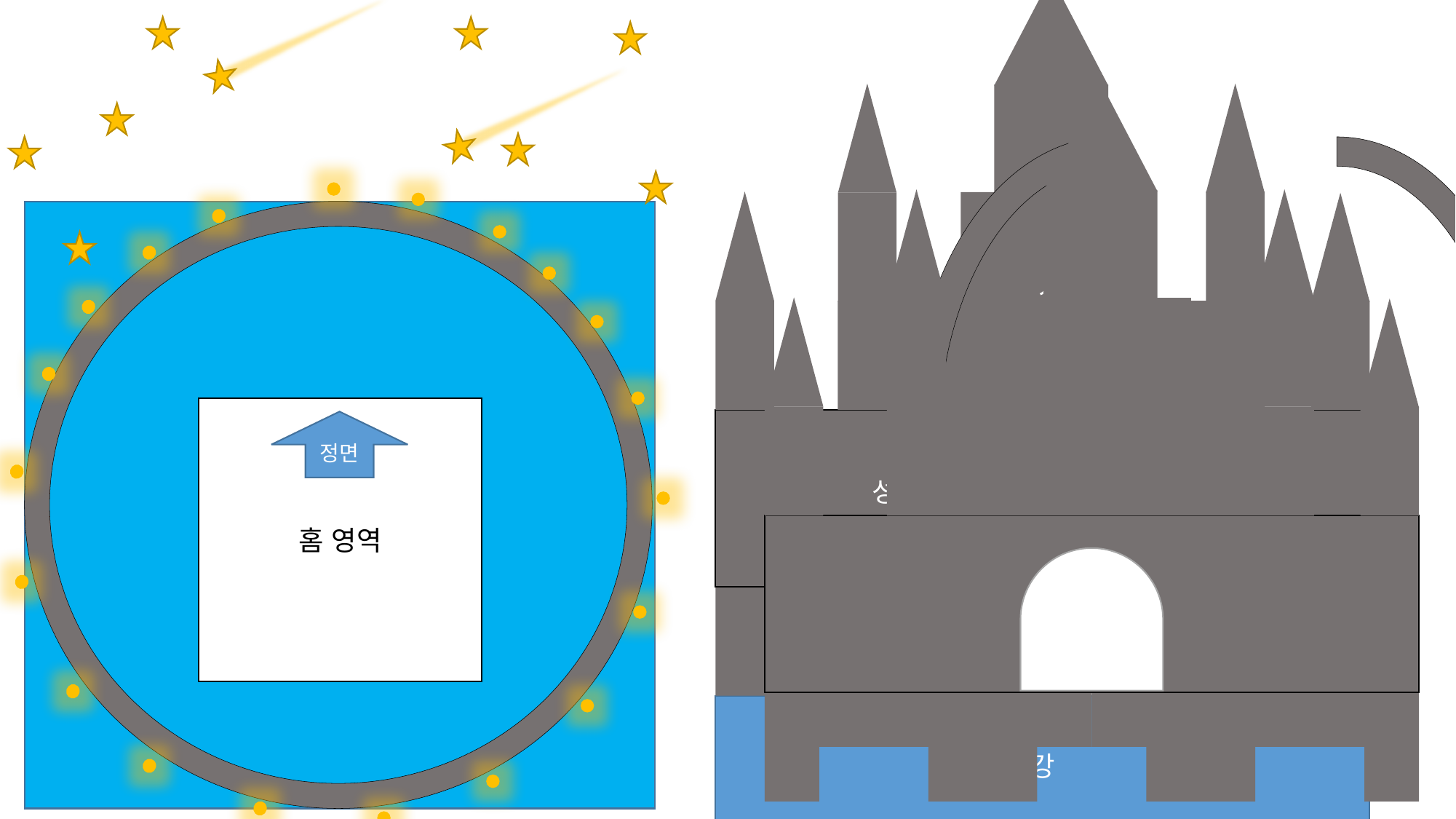

홈 영역
정면

강
성
성벽
성문
강 위 성을 지지하기 위한 다리